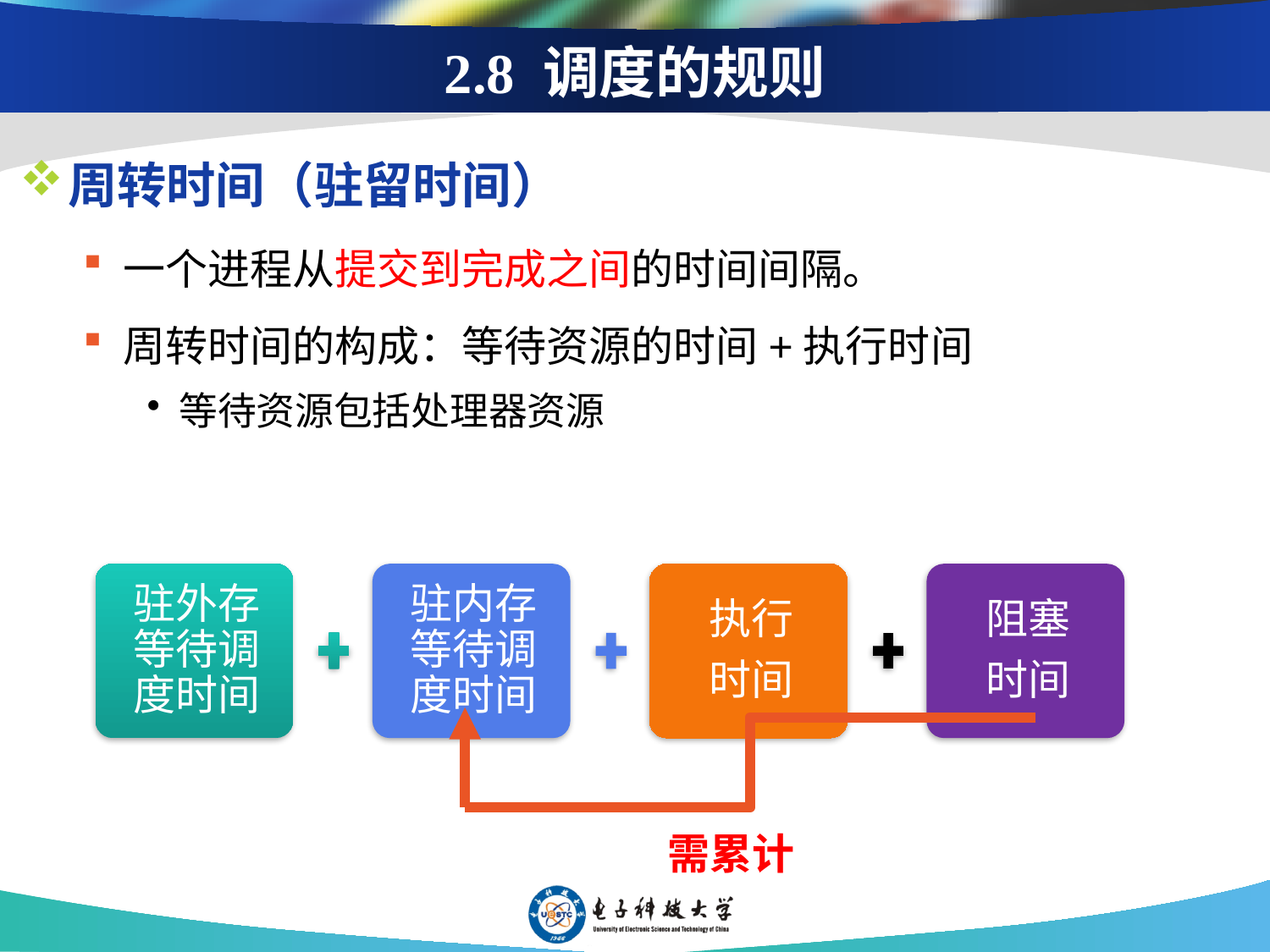

# 2.8 调度的规则
周转时间（驻留时间）
一个进程从提交到完成之间的时间间隔。
周转时间的构成：等待资源的时间+执行时间
等待资源包括处理器资源
驻外存等待调度时间

驻内存等待调度时间

执行
时间

阻塞
时间
需累计